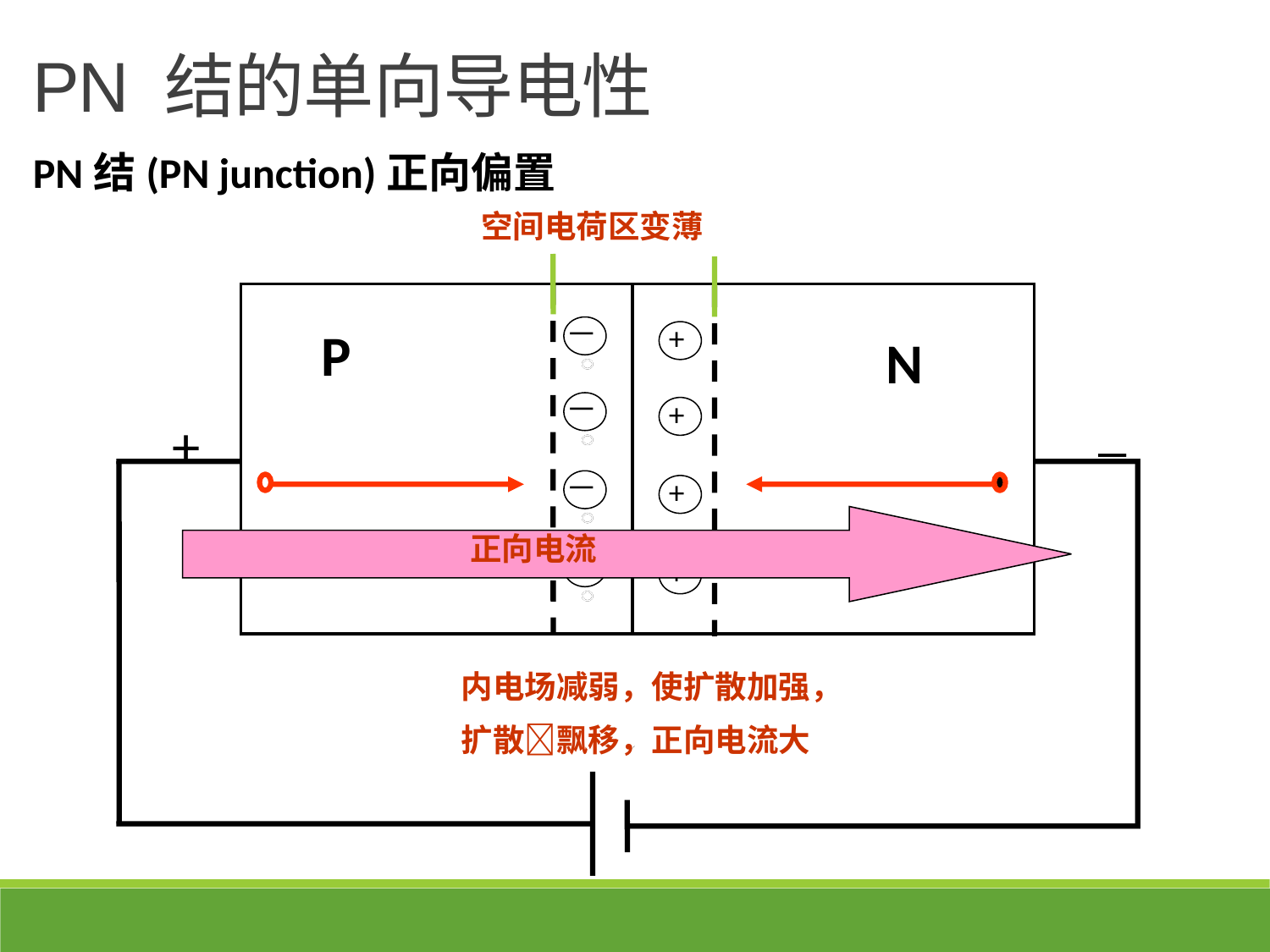

PN 结的单向导电性

PN结(PN junction)正向偏置
空间电荷区变薄

－

－

－

－

+

+

+

+

P
N
_
+

正向电流
内电场减弱，使扩散加强，
扩散>飘移，正向电流大